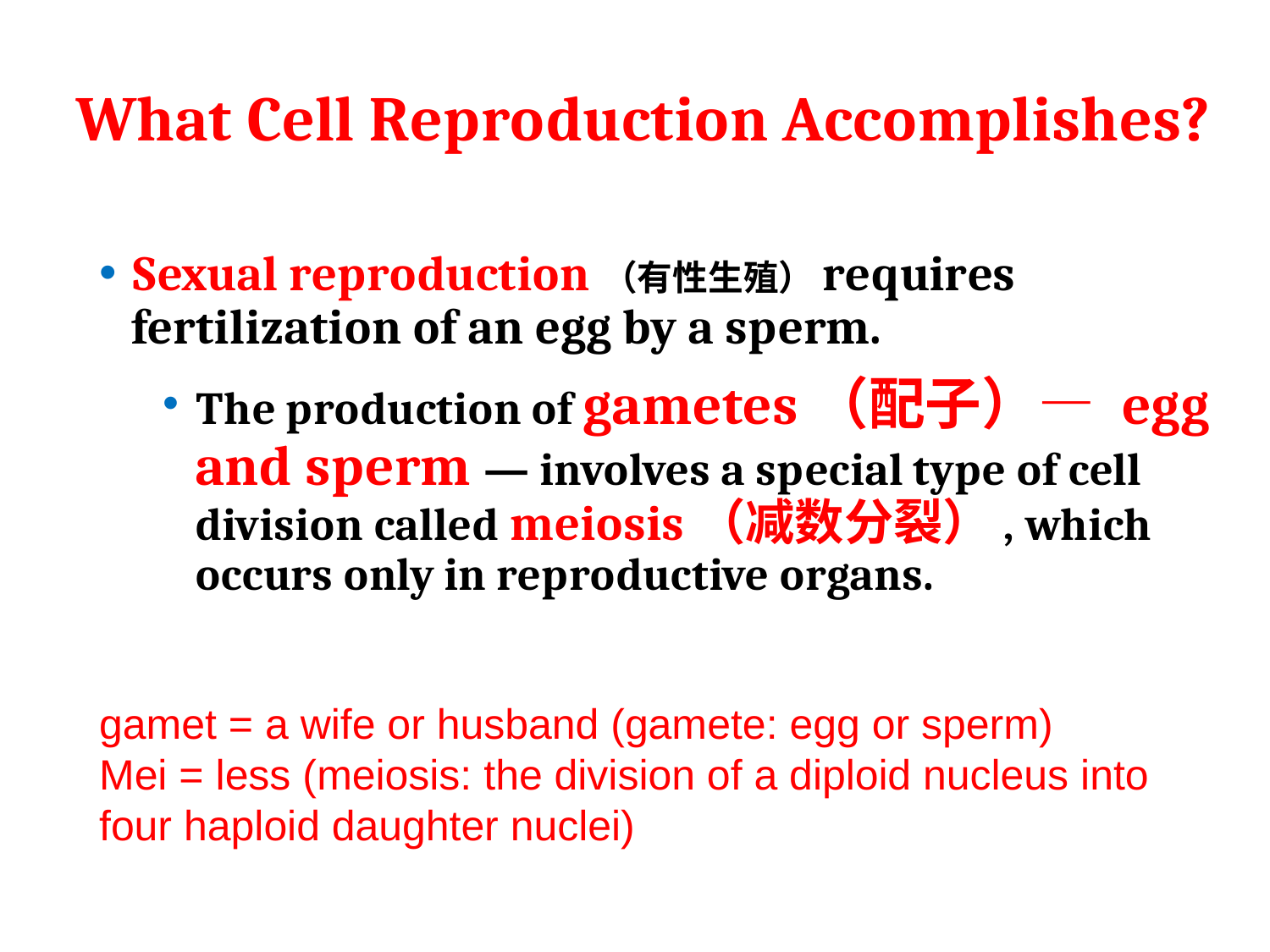

# What Cell Reproduction Accomplishes?
Sexual reproduction（有性生殖）requires fertilization of an egg by a sperm.
The production of gametes（配子）— egg and sperm — involves a special type of cell division called meiosis（减数分裂）, which occurs only in reproductive organs.
gamet = a wife or husband (gamete: egg or sperm)
Mei = less (meiosis: the division of a diploid nucleus into four haploid daughter nuclei)